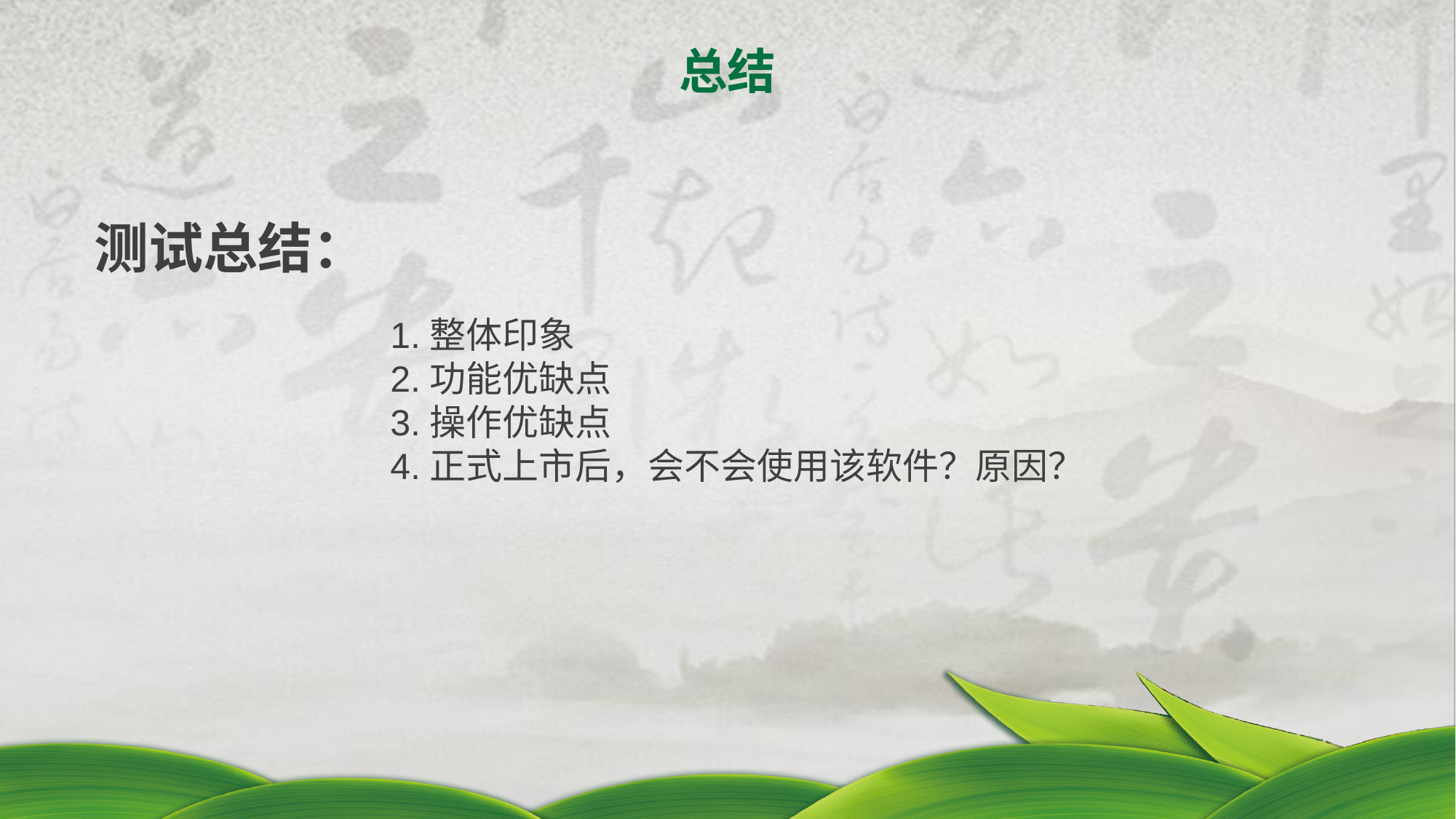

总结
测试总结：
1.整体印象
2.功能优缺点
3.操作优缺点
4.正式上市后，会不会使用该软件？原因？